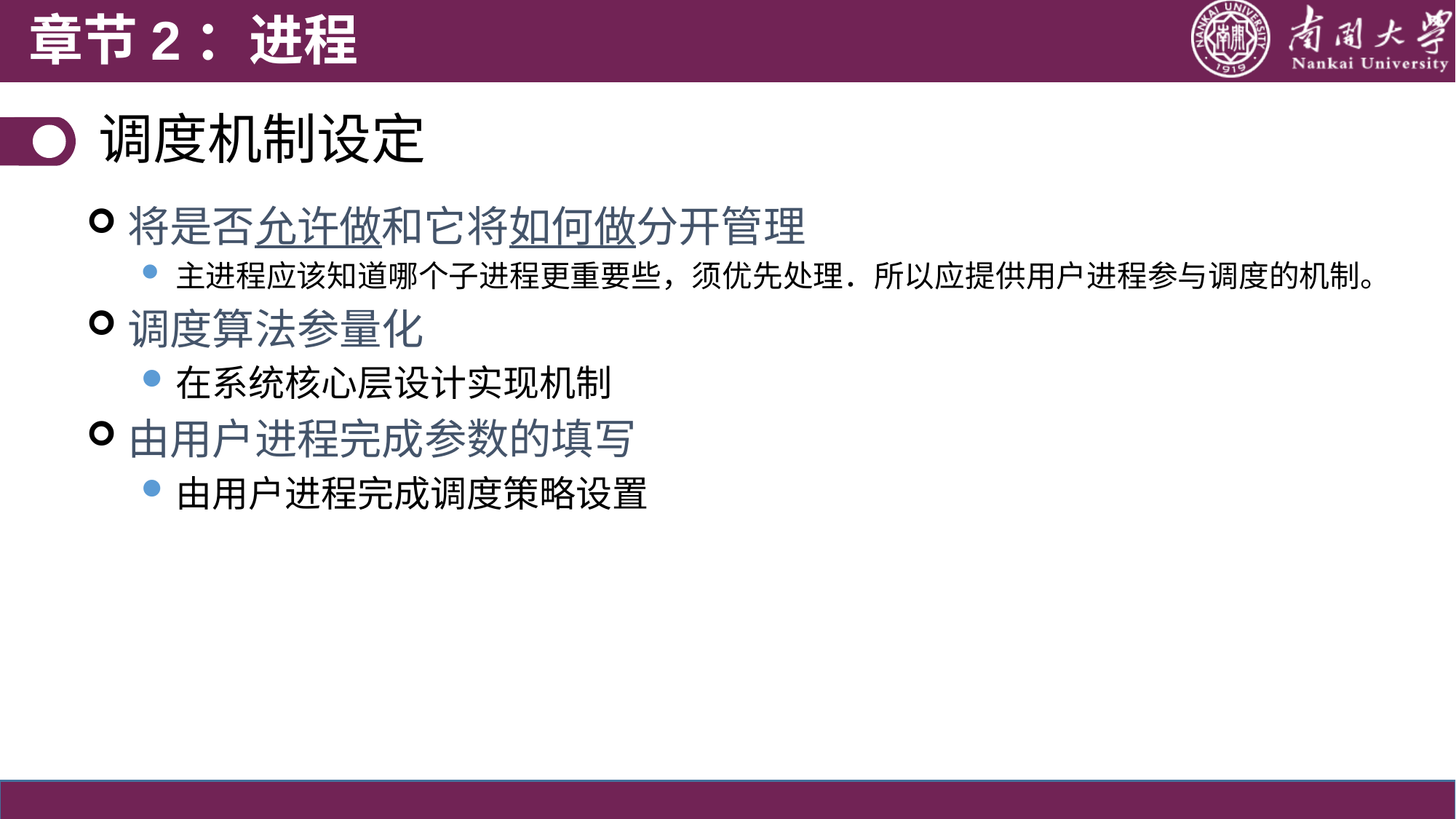

章节2：进程
调度机制设定

将是否允许做和它将如何做分开管理
主进程应该知道哪个子进程更重要些，须优先处理．所以应提供用户进程参与调度的机制。
调度算法参量化
在系统核心层设计实现机制
由用户进程完成参数的填写
由用户进程完成调度策略设置